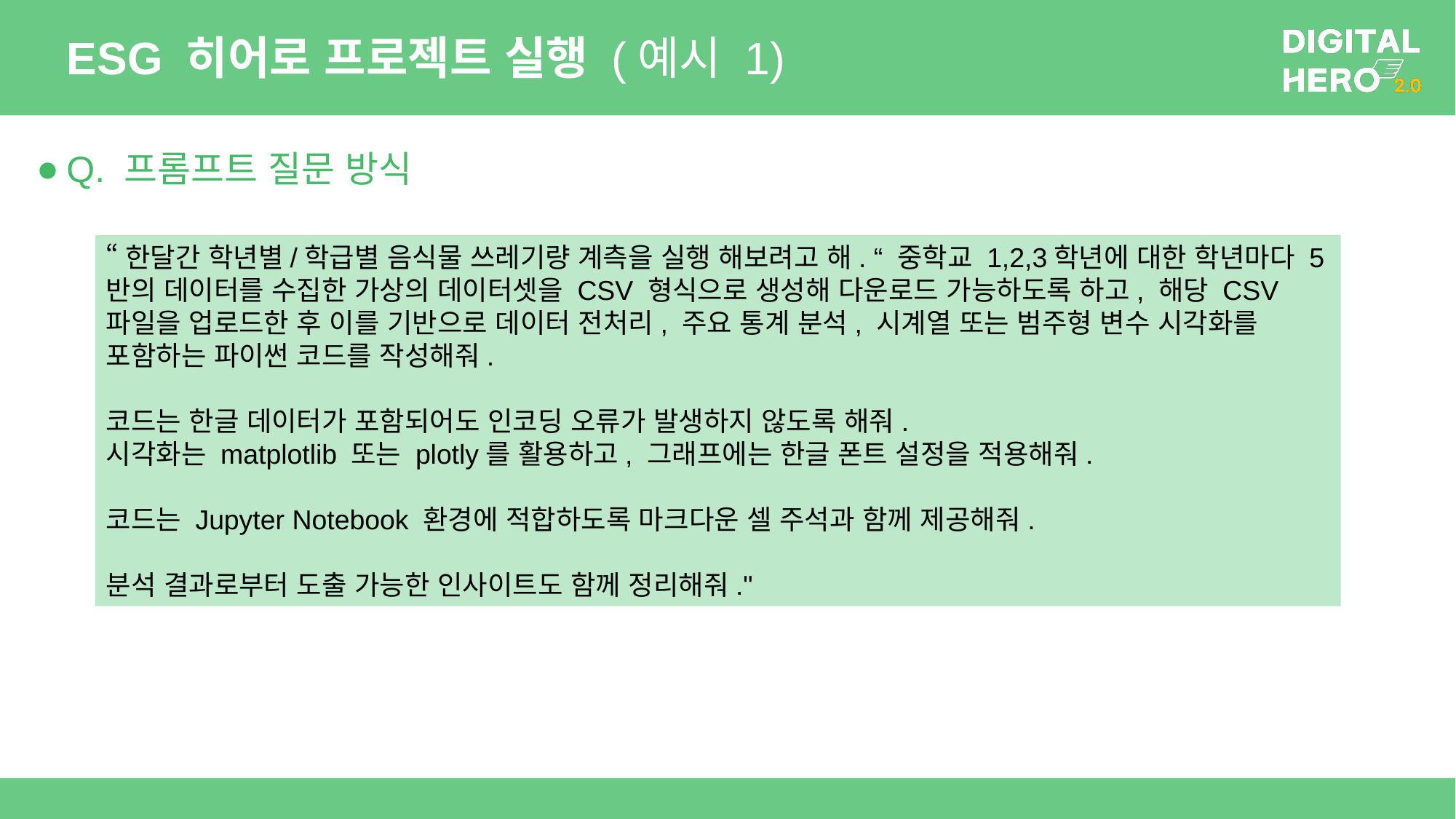

# ESG 히어로 프로젝트 실행 (예시 1)
Q. 프롬프트 질문 방식

“한달간 학년별/학급별 음식물 쓰레기량 계측을 실행 해보려고 해. “ 중학교 1,2,3학년에 대한 학년마다 5반의 데이터를 수집한 가상의 데이터셋을 CSV 형식으로 생성해 다운로드 가능하도록 하고, 해당 CSV 파일을 업로드한 후 이를 기반으로 데이터 전처리, 주요 통계 분석, 시계열 또는 범주형 변수 시각화를 포함하는 파이썬 코드를 작성해줘.

코드는 한글 데이터가 포함되어도 인코딩 오류가 발생하지 않도록 해줘.
시각화는 matplotlib 또는 plotly를 활용하고, 그래프에는 한글 폰트 설정을 적용해줘.

코드는 Jupyter Notebook 환경에 적합하도록 마크다운 셀 주석과 함께 제공해줘.

분석 결과로부터 도출 가능한 인사이트도 함께 정리해줘."